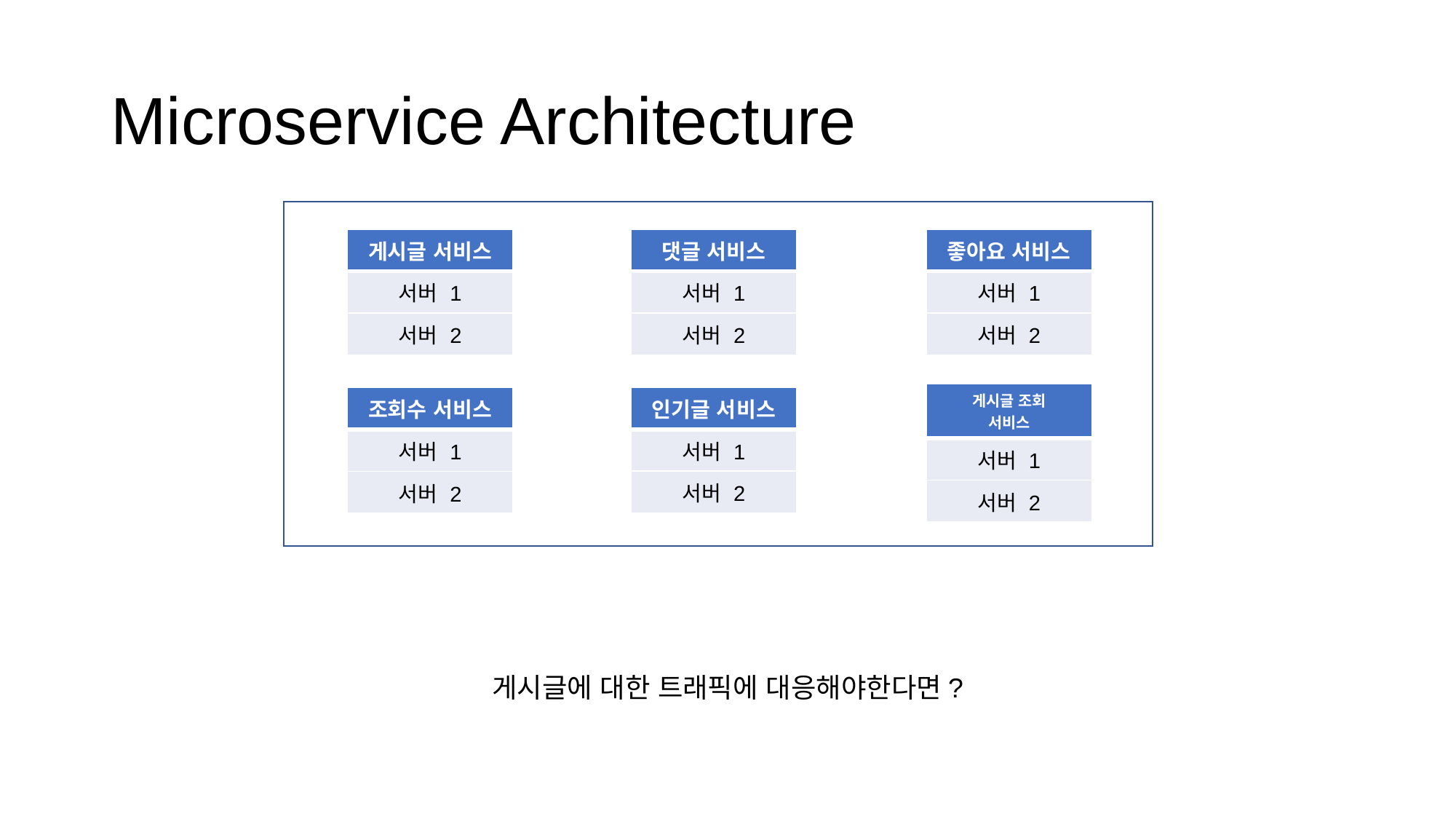

# Microservice Architecture

| 게시글 서비스 |
| --- |
| 서버 1 |
| 서버 2 |
| 댓글 서비스 |
| --- |
| 서버 1 |
| 서버 2 |
| 좋아요 서비스 |
| --- |
| 서버 1 |
| 서버 2 |
| 게시글 조회 서비스 |
| --- |
| 서버 1 |
| 서버 2 |
| 인기글 서비스 |
| --- |
| 서버 1 |
| 서버 2 |
| 조회수 서비스 |
| --- |
| 서버 1 |
| 서버 2 |
게시글에 대한 트래픽에 대응해야한다면?